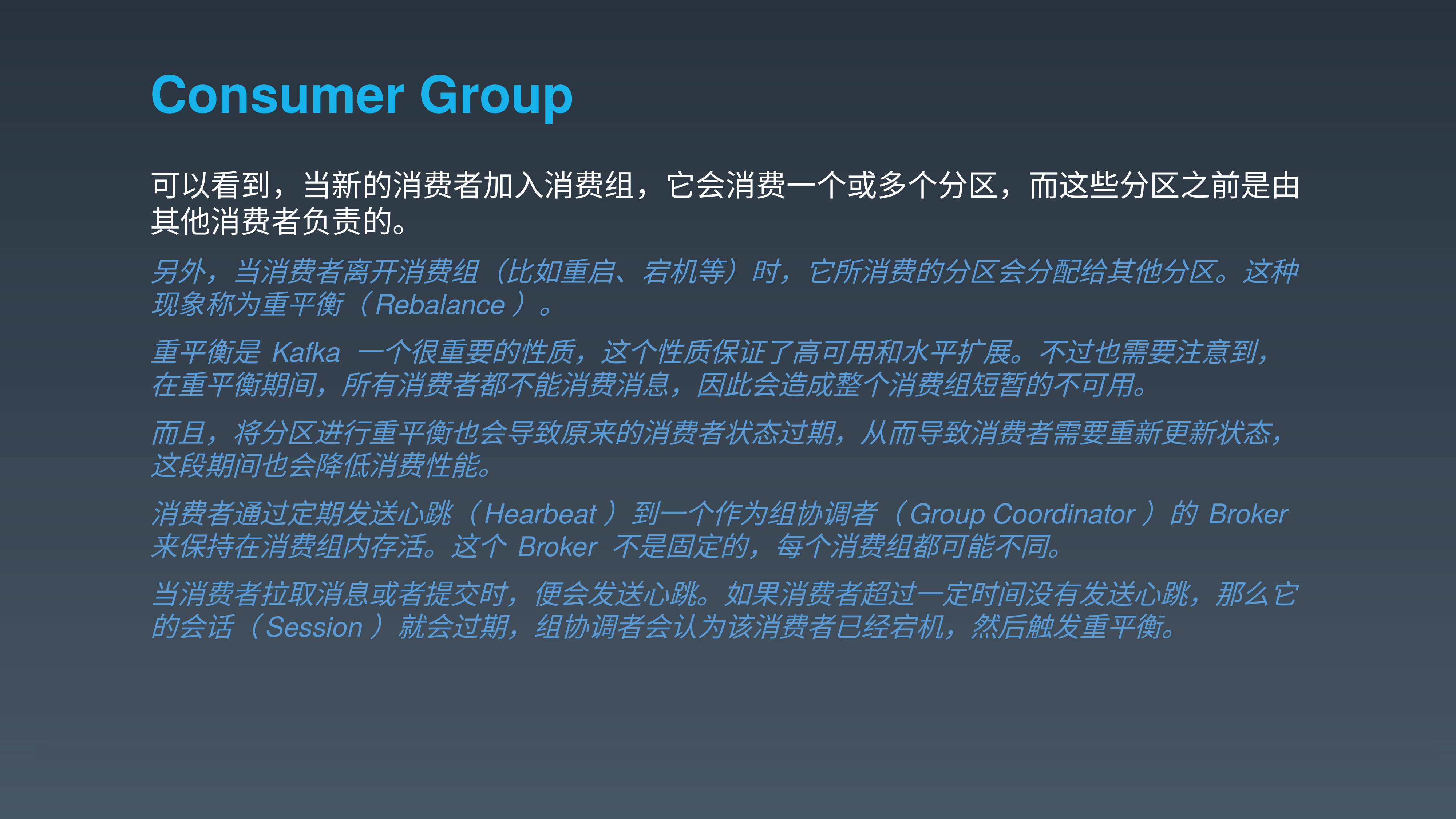

# Consumer Group
可以看到，当新的消费者加入消费组，它会消费一个或多个分区，而这些分区之前是由其他消费者负责的。
另外，当消费者离开消费组（比如重启、宕机等）时，它所消费的分区会分配给其他分区。这种现象称为重平衡（Rebalance）。
重平衡是 Kafka 一个很重要的性质，这个性质保证了高可用和水平扩展。不过也需要注意到，在重平衡期间，所有消费者都不能消费消息，因此会造成整个消费组短暂的不可用。
而且，将分区进行重平衡也会导致原来的消费者状态过期，从而导致消费者需要重新更新状态，这段期间也会降低消费性能。
消费者通过定期发送心跳（Hearbeat）到一个作为组协调者（Group Coordinator）的 Broker 来保持在消费组内存活。这个 Broker 不是固定的，每个消费组都可能不同。
当消费者拉取消息或者提交时，便会发送心跳。如果消费者超过一定时间没有发送心跳，那么它的会话（Session）就会过期，组协调者会认为该消费者已经宕机，然后触发重平衡。